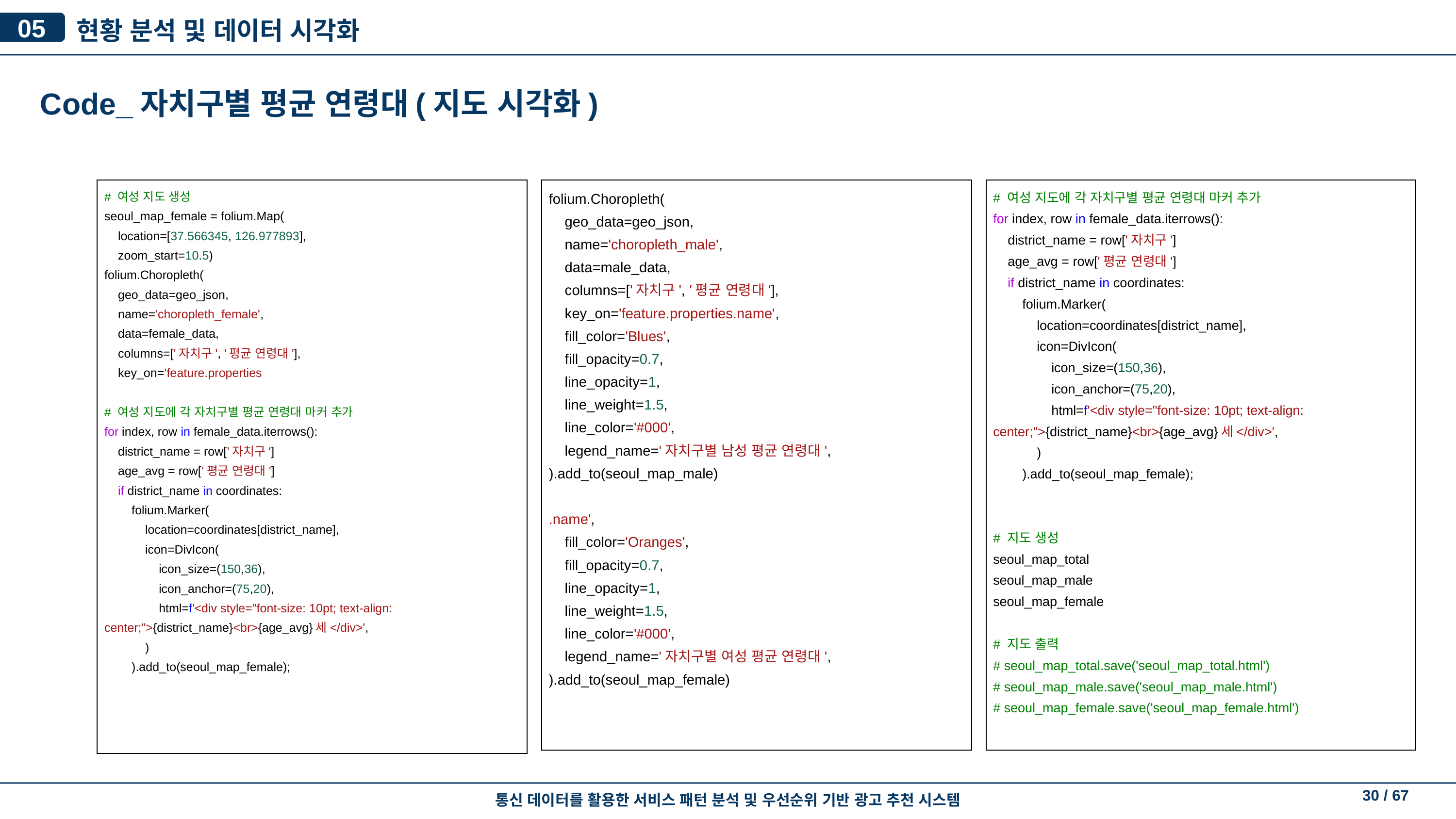

05
현황 분석 및 데이터 시각화

Code_자치구별 평균 연령대(지도 시각화)
# 여성 지도 생성
seoul_map_female = folium.Map(
    location=[37.566345, 126.977893],
    zoom_start=10.5)
folium.Choropleth(
    geo_data=geo_json,
    name='choropleth_female',
    data=female_data,
    columns=['자치구', '평균 연령대'],
    key_on='feature.properties

# 여성 지도에 각 자치구별 평균 연령대 마커 추가
for index, row in female_data.iterrows():
    district_name = row['자치구']
    age_avg = row['평균 연령대']
    if district_name in coordinates:
        folium.Marker(
            location=coordinates[district_name],
            icon=DivIcon(
                icon_size=(150,36),
                icon_anchor=(75,20),
                html=f'<div style="font-size: 10pt; text-align: center;">{district_name}<br>{age_avg}세</div>',
            )
        ).add_to(seoul_map_female);

folium.Choropleth(
    geo_data=geo_json,
    name='choropleth_male',
    data=male_data,
    columns=['자치구', '평균 연령대'],
    key_on='feature.properties.name',
    fill_color='Blues',
    fill_opacity=0.7,
    line_opacity=1,
    line_weight=1.5,
    line_color='#000',
    legend_name='자치구별 남성 평균 연령대',
).add_to(seoul_map_male)

.name',
    fill_color='Oranges',
    fill_opacity=0.7,
    line_opacity=1,
    line_weight=1.5,
    line_color='#000',
    legend_name='자치구별 여성 평균 연령대',
).add_to(seoul_map_female)

# 여성 지도에 각 자치구별 평균 연령대 마커 추가
for index, row in female_data.iterrows():
    district_name = row['자치구']
    age_avg = row['평균 연령대']
    if district_name in coordinates:
        folium.Marker(
            location=coordinates[district_name],
            icon=DivIcon(
                icon_size=(150,36),
                icon_anchor=(75,20),
                html=f'<div style="font-size: 10pt; text-align: center;">{district_name}<br>{age_avg}세</div>',
            )
        ).add_to(seoul_map_female);

# 지도 생성
seoul_map_total
seoul_map_male
seoul_map_female

# 지도 출력
# seoul_map_total.save('seoul_map_total.html')
# seoul_map_male.save('seoul_map_male.html')
# seoul_map_female.save('seoul_map_female.html')